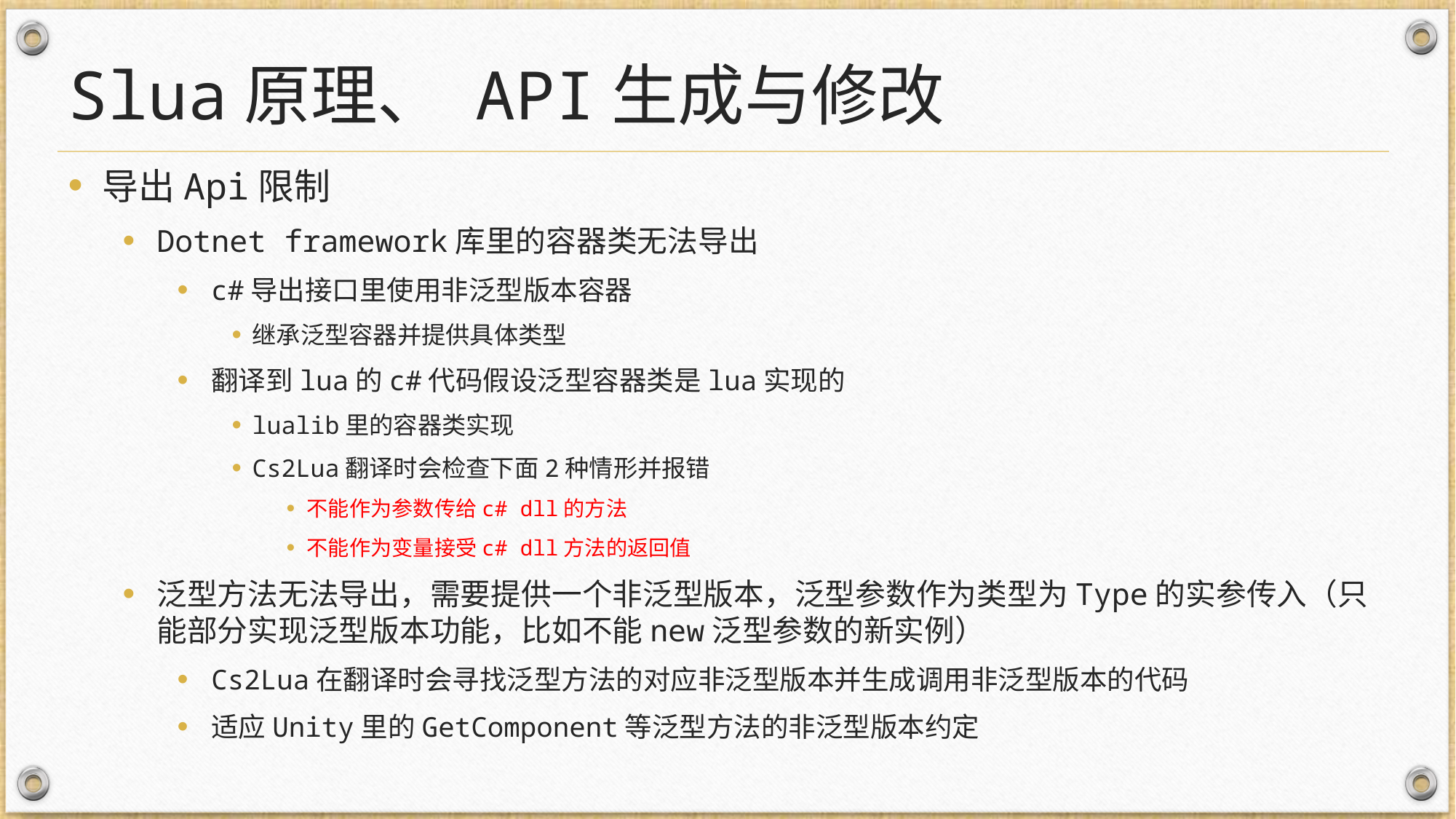

# Slua原理、 API生成与修改
导出Api限制
Dotnet framework库里的容器类无法导出
c#导出接口里使用非泛型版本容器
继承泛型容器并提供具体类型
翻译到lua的c#代码假设泛型容器类是lua实现的
lualib里的容器类实现
Cs2Lua翻译时会检查下面2种情形并报错
不能作为参数传给c# dll的方法
不能作为变量接受c# dll方法的返回值
泛型方法无法导出，需要提供一个非泛型版本，泛型参数作为类型为Type的实参传入（只能部分实现泛型版本功能，比如不能new泛型参数的新实例）
Cs2Lua在翻译时会寻找泛型方法的对应非泛型版本并生成调用非泛型版本的代码
适应Unity里的GetComponent等泛型方法的非泛型版本约定